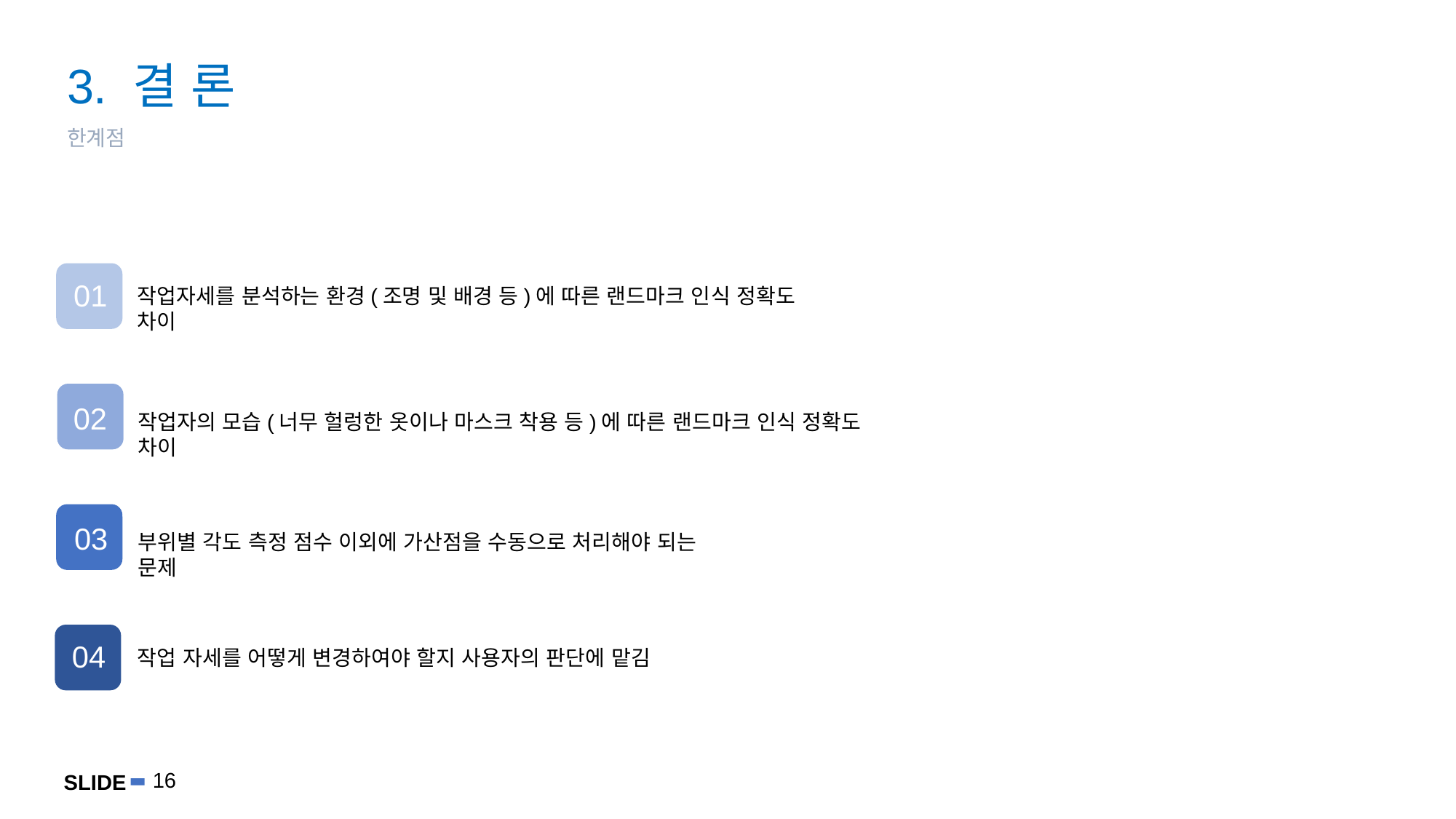

# 3. 결 론
한계점

01
작업자세를 분석하는 환경(조명 및 배경 등)에 따른 랜드마크 인식 정확도 차이

02
작업자의 모습(너무 헐렁한 옷이나 마스크 착용 등)에 따른 랜드마크 인식 정확도 차이

03
부위별 각도 측정 점수 이외에 가산점을 수동으로 처리해야 되는 문제

04
작업 자세를 어떻게 변경하여야 할지 사용자의 판단에 맡김